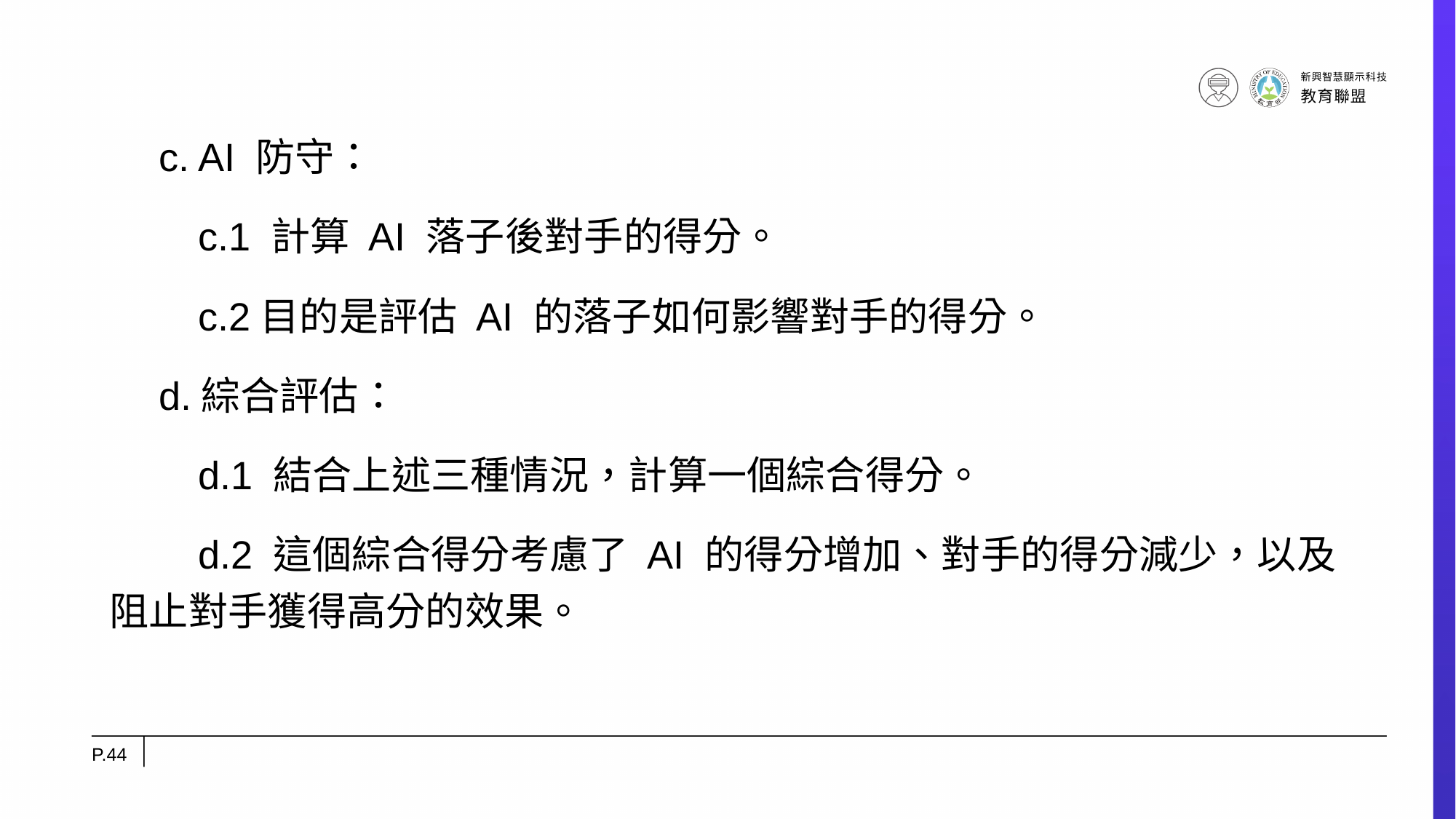

c. AI 防守：
　　c.1 計算 AI 落子後對手的得分。
　　c.2目的是評估 AI 的落子如何影響對手的得分。
　d.綜合評估：
　　d.1 結合上述三種情況，計算一個綜合得分。
　　d.2 這個綜合得分考慮了 AI 的得分增加、對手的得分減少，以及阻止對手獲得高分的效果。
P.44